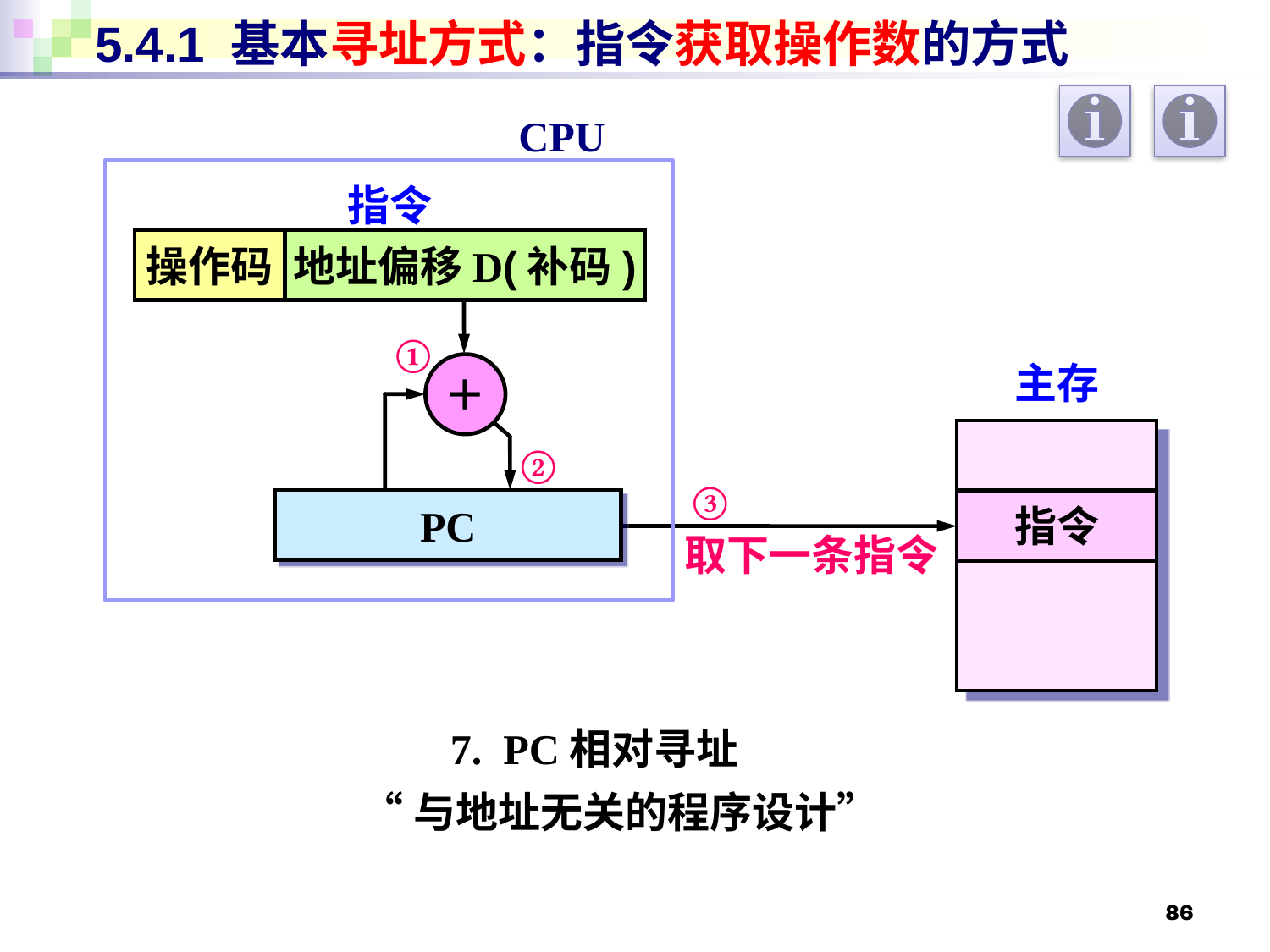

# 5.4.1 基本寻址方式：指令获取操作数的方式

CPU

指令
操作码
地址偏移D(补码)

①
主存
＋

②

③
PC
指令
取下一条指令

7.  PC相对寻址
“与地址无关的程序设计”
86